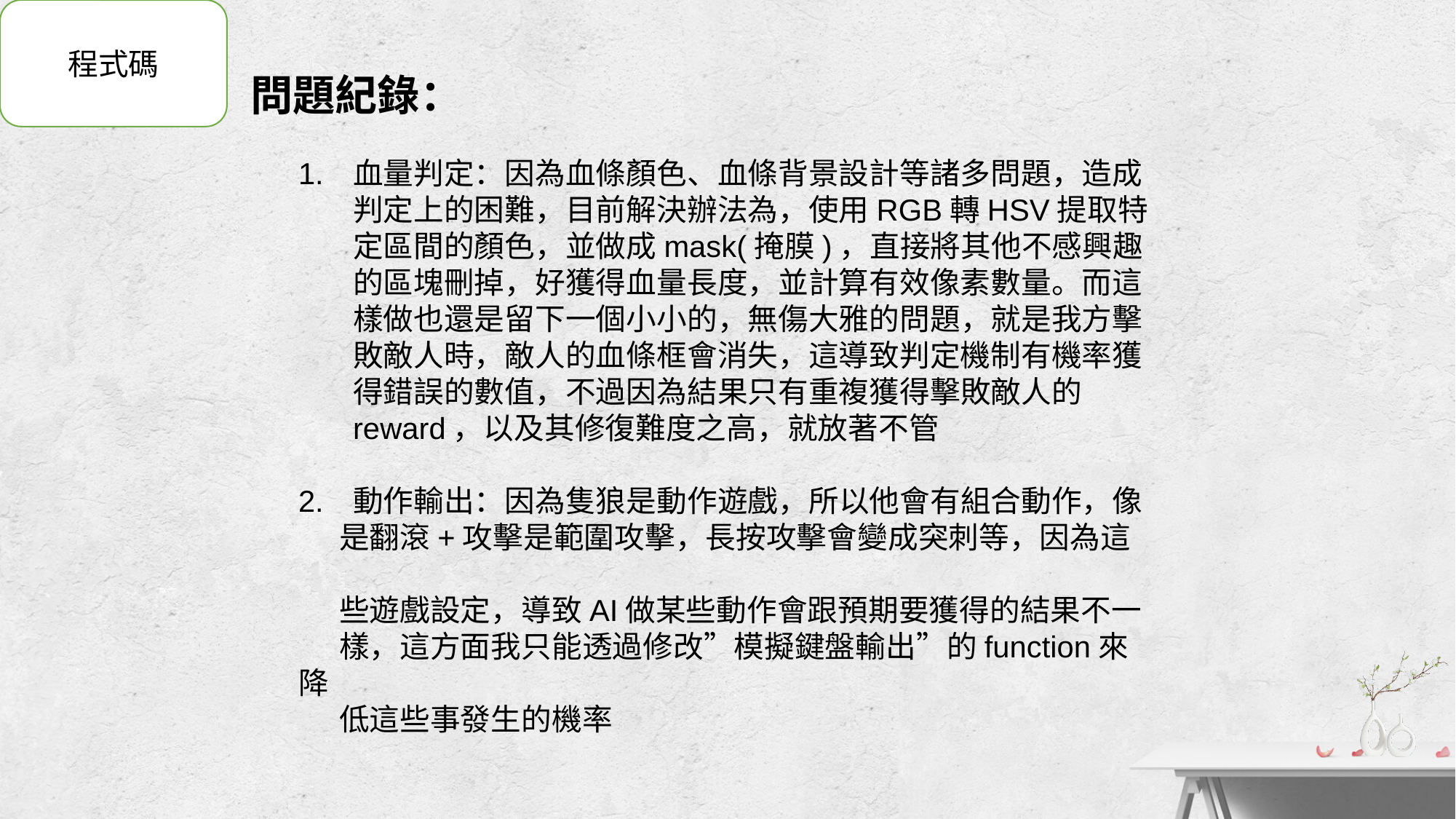

程式碼
問題紀錄：
血量判定：因為血條顏色、血條背景設計等諸多問題，造成判定上的困難，目前解決辦法為，使用RGB轉HSV提取特定區間的顏色，並做成mask(掩膜)，直接將其他不感興趣的區塊刪掉，好獲得血量長度，並計算有效像素數量。而這樣做也還是留下一個小小的，無傷大雅的問題，就是我方擊敗敵人時，敵人的血條框會消失，這導致判定機制有機率獲得錯誤的數值，不過因為結果只有重複獲得擊敗敵人的reward，以及其修復難度之高，就放著不管

動作輸出：因為隻狼是動作遊戲，所以他會有組合動作，像
     是翻滾+攻擊是範圍攻擊，長按攻擊會變成突刺等，因為這
     些遊戲設定，導致AI做某些動作會跟預期要獲得的結果不一
     樣，這方面我只能透過修改”模擬鍵盤輸出”的function來降
     低這些事發生的機率